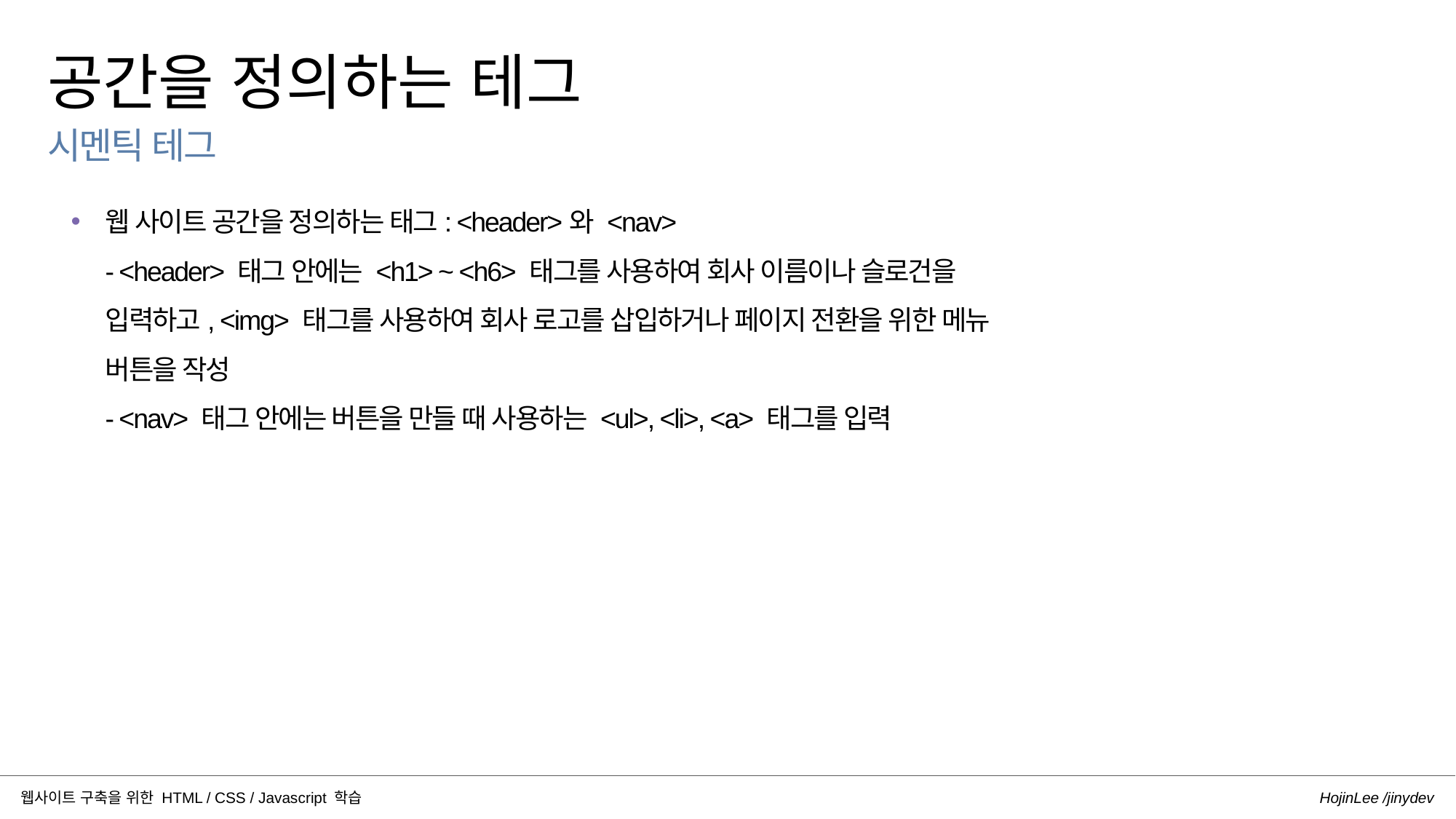

공간을 정의하는 테그
시멘틱 테그
웹 사이트 공간을 정의하는 태그: <header>와 <nav>
- <header> 태그 안에는 <h1> ~ <h6> 태그를 사용하여 회사 이름이나 슬로건을 입력하고, <img> 태그를 사용하여 회사 로고를 삽입하거나 페이지 전환을 위한 메뉴 버튼을 작성
- <nav> 태그 안에는 버튼을 만들 때 사용하는 <ul>, <li>, <a> 태그를 입력
HojinLee /jinydev
웹사이트 구축을 위한 HTML / CSS / Javascript 학습